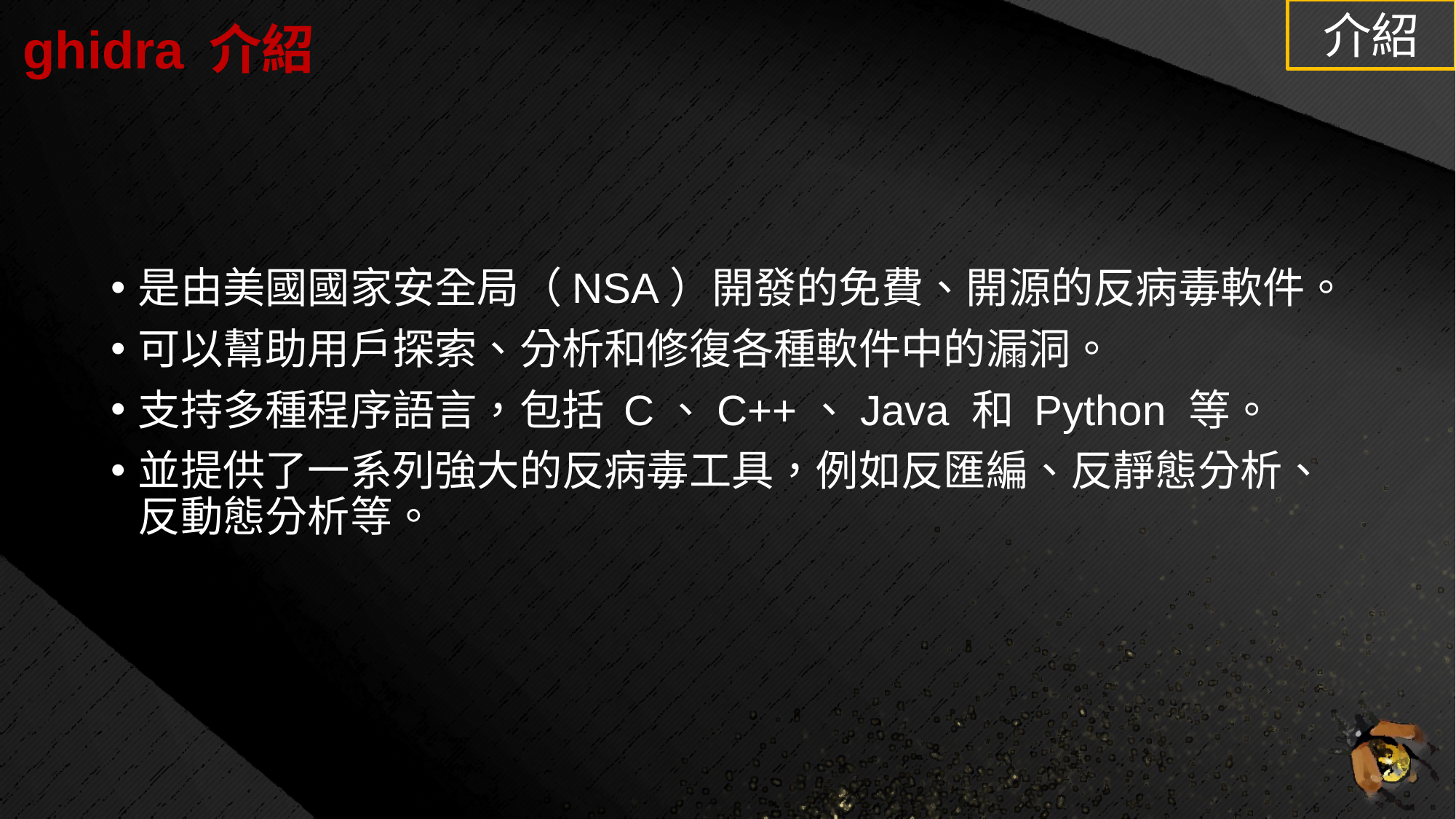

# ghidra 介紹
介紹
是由美國國家安全局（NSA）開發的免費、開源的反病毒軟件。
可以幫助用戶探索、分析和修復各種軟件中的漏洞。
支持多種程序語言，包括 C、C++、Java 和 Python 等。
並提供了一系列強大的反病毒工具，例如反匯編、反靜態分析、反動態分析等。